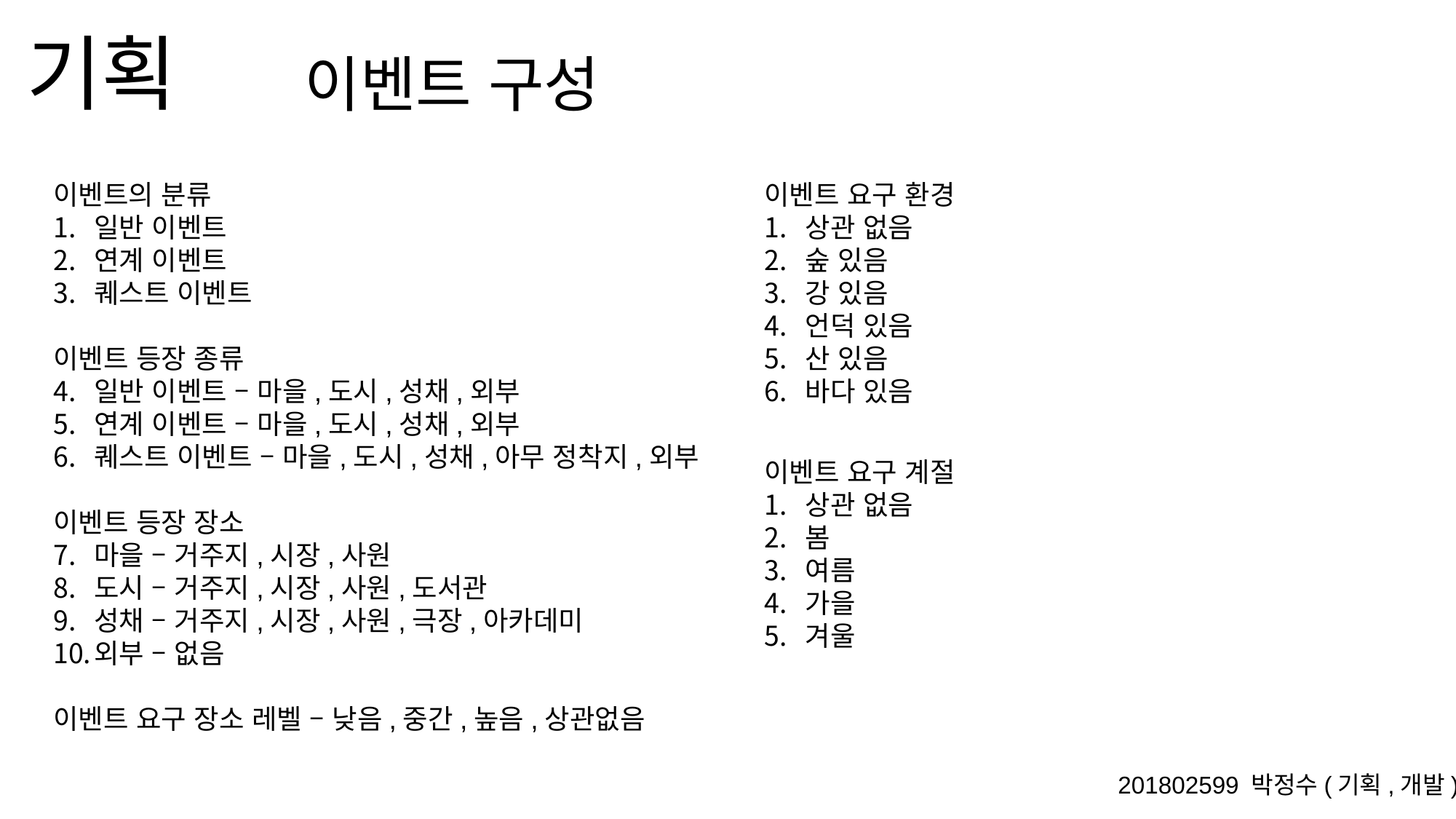

이벤트 구성
이벤트의 분류
일반 이벤트
연계 이벤트
퀘스트 이벤트

이벤트 등장 종류
일반 이벤트 – 마을,도시,성채,외부
연계 이벤트 – 마을,도시,성채,외부
퀘스트 이벤트 – 마을,도시,성채,아무 정착지,외부

이벤트 등장 장소
마을 – 거주지,시장,사원
도시 – 거주지,시장,사원,도서관
성채 – 거주지,시장,사원,극장,아카데미
외부 – 없음
이벤트 요구 장소 레벨 – 낮음,중간,높음,상관없음
이벤트 요구 환경
상관 없음
숲 있음
강 있음
언덕 있음
산 있음
바다 있음
이벤트 요구 계절
상관 없음
봄
여름
가을
겨울